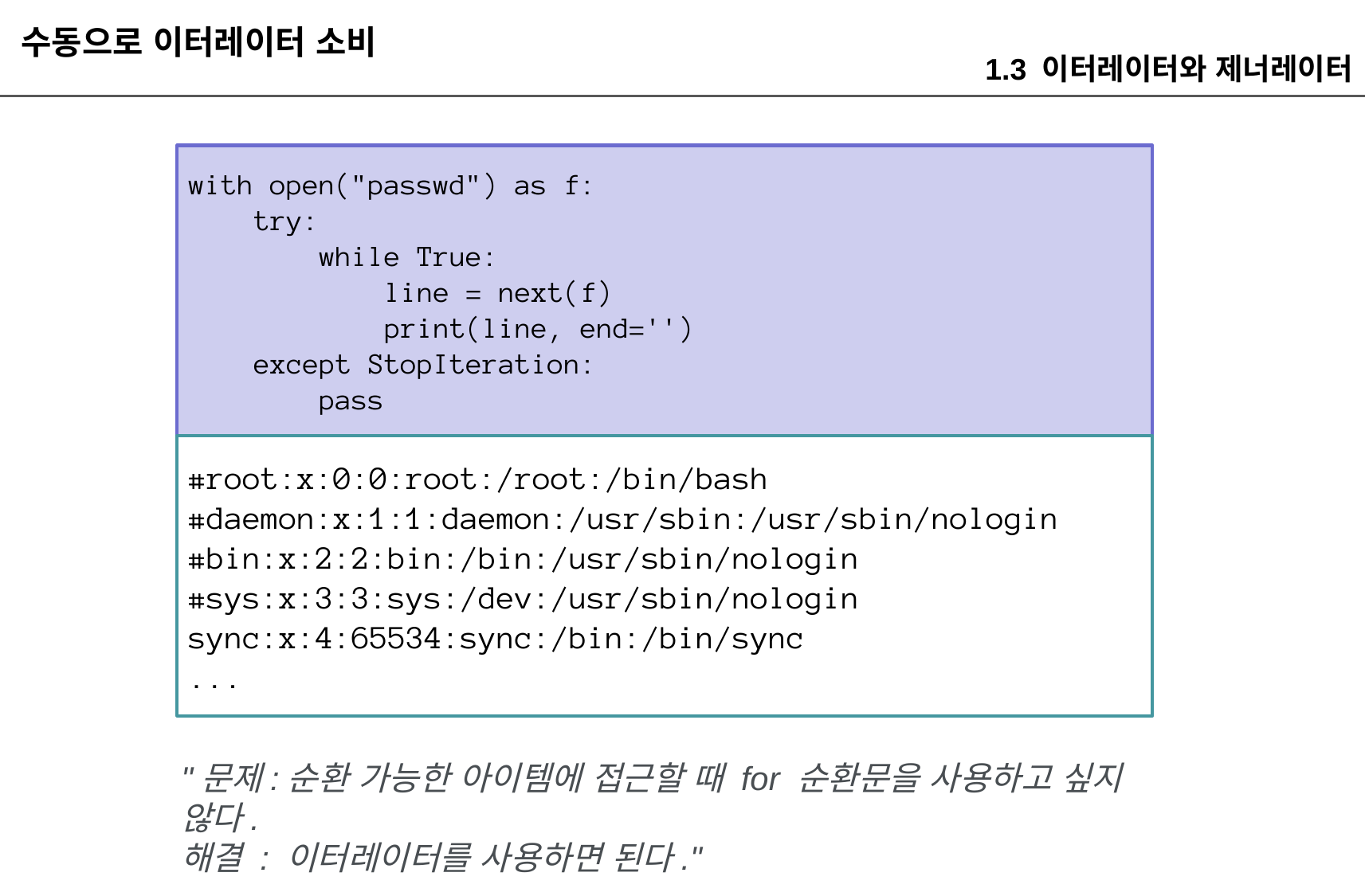

수동으로 이터레이터 소비
1.3 이터레이터와 제너레이터
with open("passwd") as f:
    try:
        while True:
            line = next(f)
            print(line, end='')
    except StopIteration:
        pass
#root:x:0:0:root:/root:/bin/bash
#daemon:x:1:1:daemon:/usr/sbin:/usr/sbin/nologin
#bin:x:2:2:bin:/bin:/usr/sbin/nologin
#sys:x:3:3:sys:/dev:/usr/sbin/nologin
sync:x:4:65534:sync:/bin:/bin/sync
...
"문제:순환 가능한 아이템에 접근할 때 for 순환문을 사용하고 싶지 않다.
해결 : 이터레이터를 사용하면 된다."